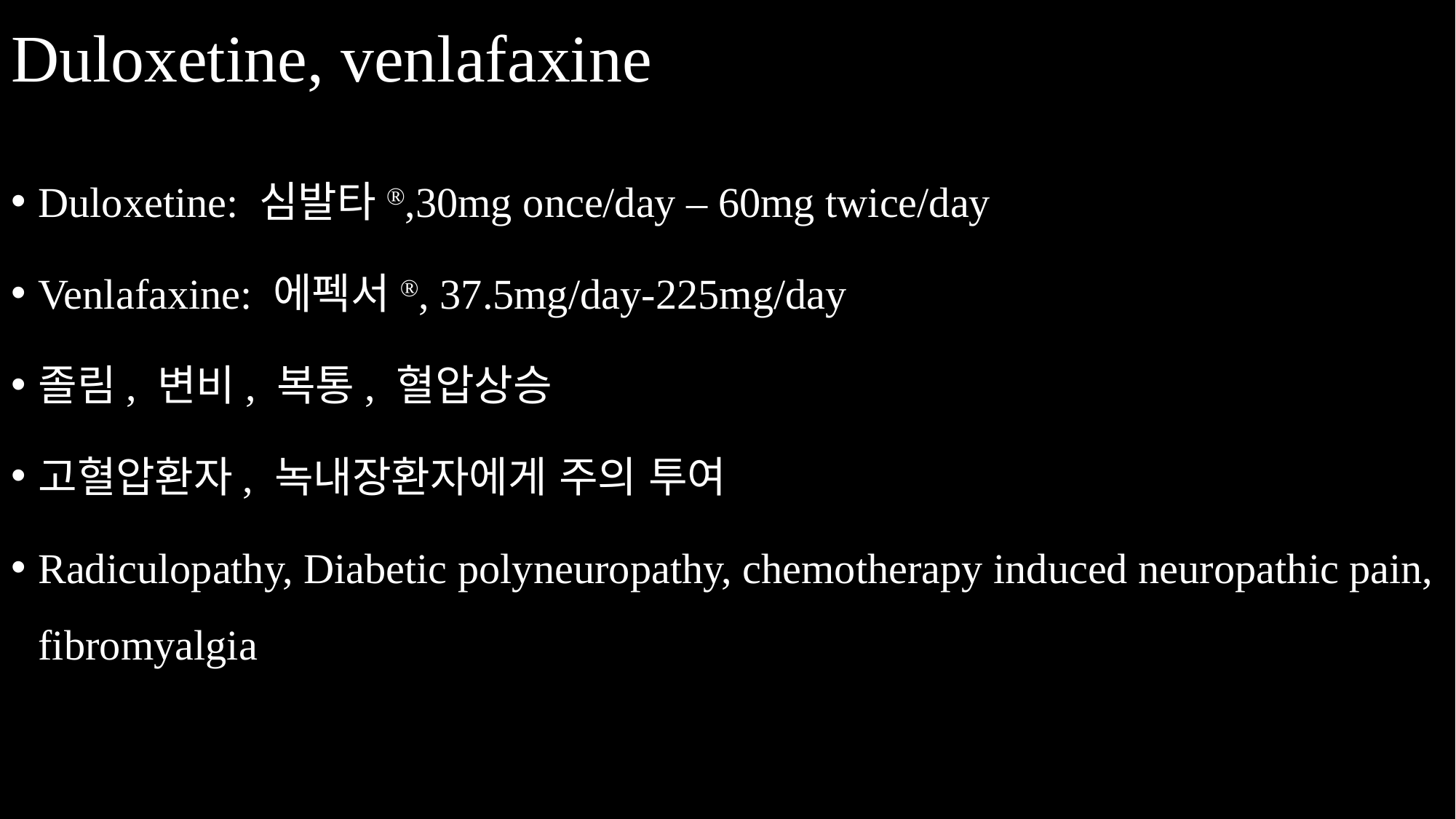

# Duloxetine, venlafaxine
Duloxetine: 심발타®,30mg once/day – 60mg twice/day
Venlafaxine: 에펙서®, 37.5mg/day-225mg/day
졸림, 변비, 복통, 혈압상승
고혈압환자, 녹내장환자에게 주의 투여
Radiculopathy, Diabetic polyneuropathy, chemotherapy induced neuropathic pain, fibromyalgia